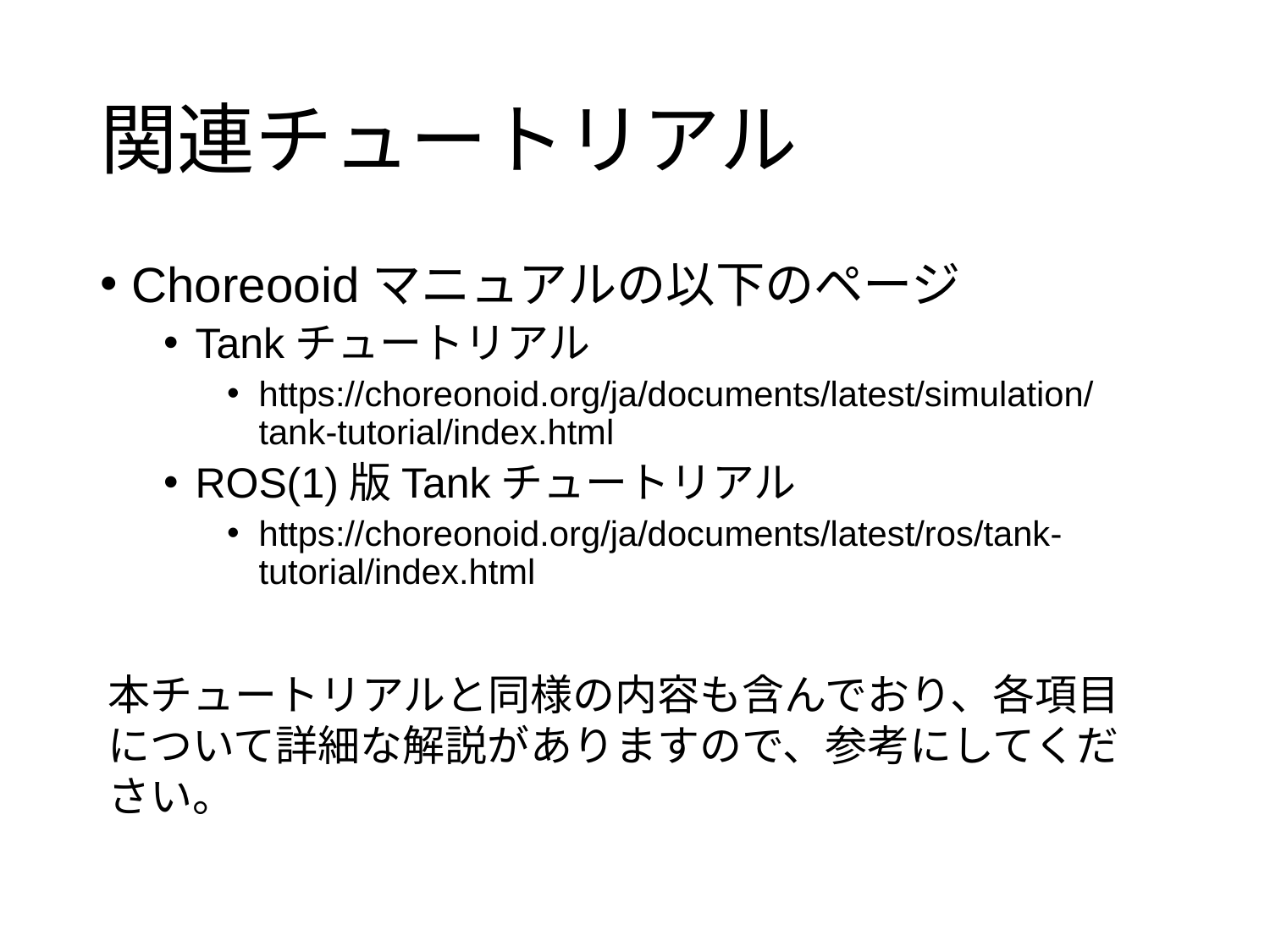

# 関連チュートリアル
Choreooidマニュアルの以下のページ
Tankチュートリアル
https://choreonoid.org/ja/documents/latest/simulation/tank-tutorial/index.html
ROS(1)版Tankチュートリアル
https://choreonoid.org/ja/documents/latest/ros/tank-tutorial/index.html
本チュートリアルと同様の内容も含んでおり、各項目について詳細な解説がありますので、参考にしてください。